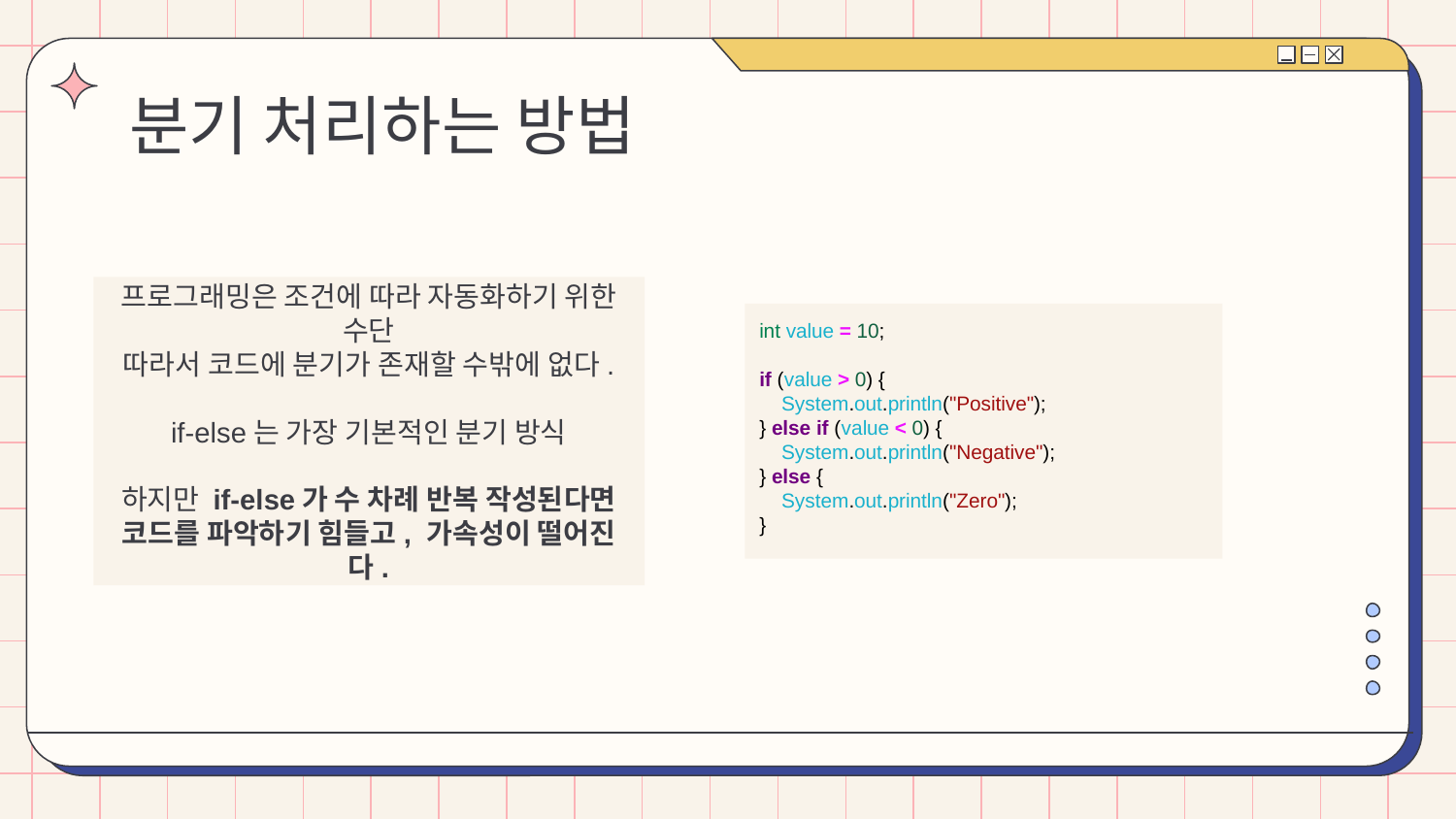

# 분기 처리하는 방법
프로그래밍은 조건에 따라 자동화하기 위한 수단
따라서 코드에 분기가 존재할 수밖에 없다.

if-else는 가장 기본적인 분기 방식

하지만 if-else가 수 차례 반복 작성된다면 코드를 파악하기 힘들고, 가속성이 떨어진다.
int value = 10;

if (value > 0) {
    System.out.println("Positive");
} else if (value < 0) {
    System.out.println("Negative");
} else {
    System.out.println("Zero");
}